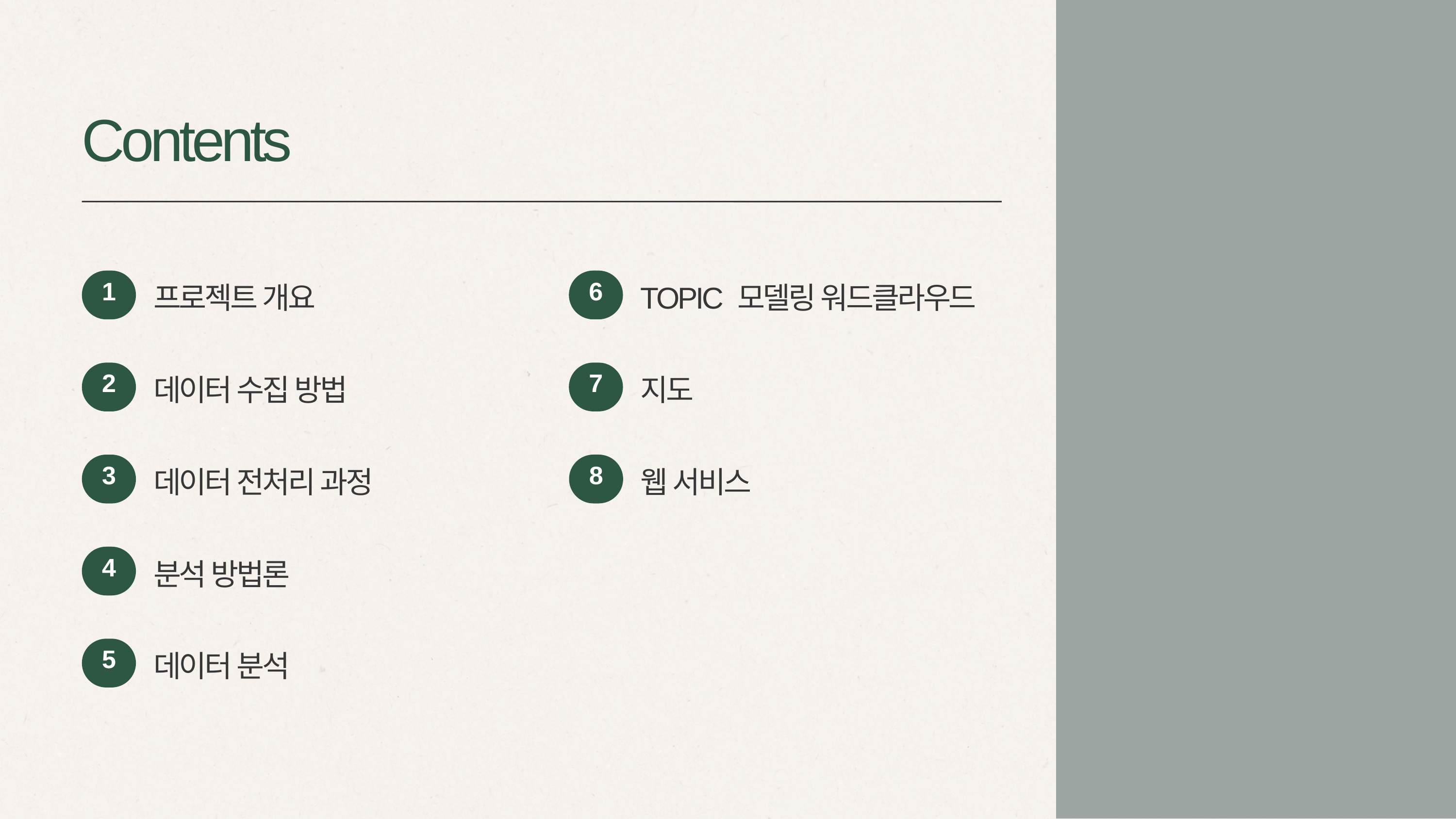

Contents

1

6
프로젝트 개요
TOPIC 모델링 워드클라우드

7

2
지도
데이터 수집 방법

8

3
웹 서비스
데이터 전처리 과정

4
분석 방법론

5
데이터 분석